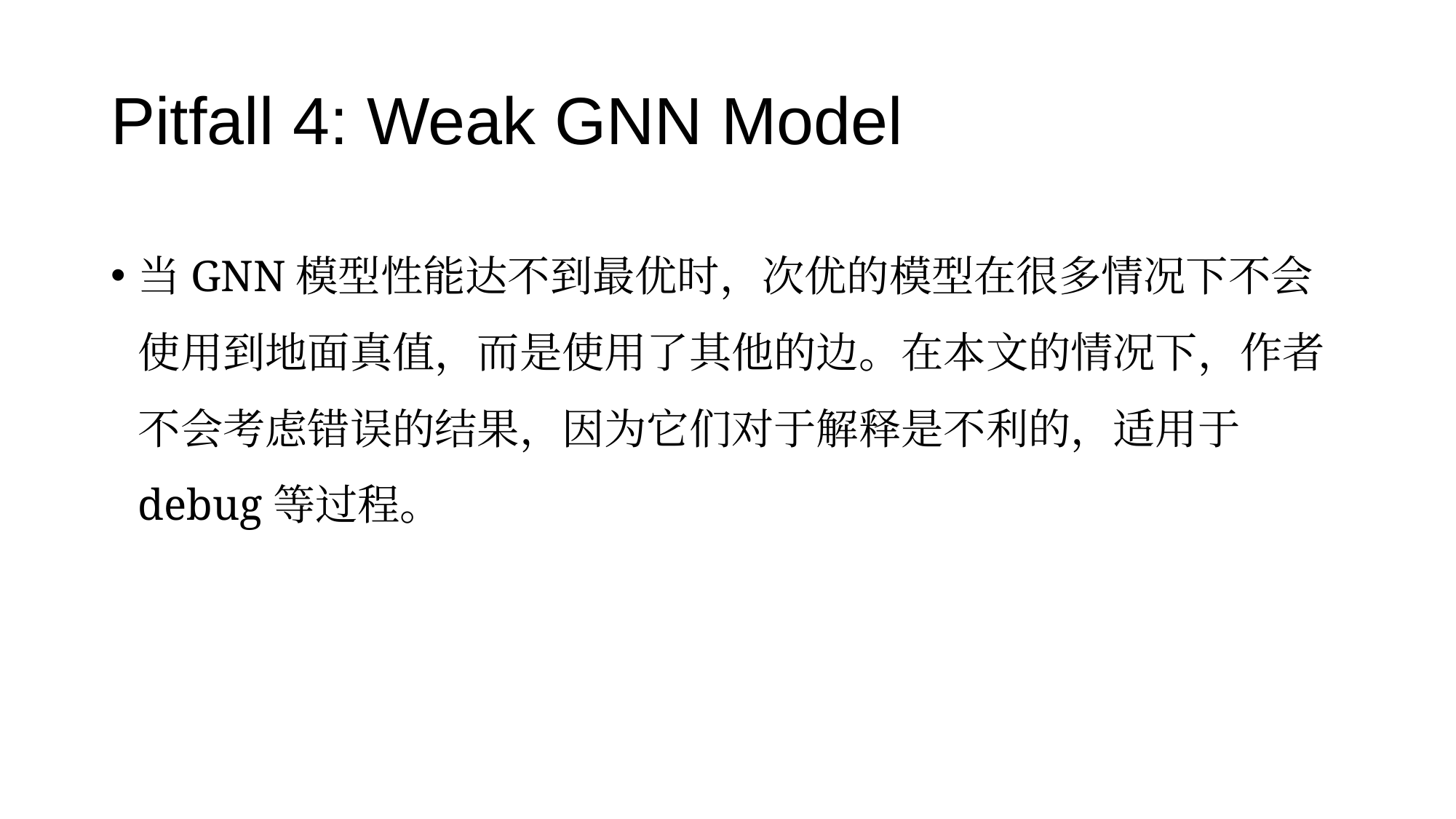

# Pitfall 4: Weak GNN Model
当GNN模型性能达不到最优时，次优的模型在很多情况下不会使用到地面真值，而是使用了其他的边。在本文的情况下，作者不会考虑错误的结果，因为它们对于解释是不利的，适用于debug等过程。